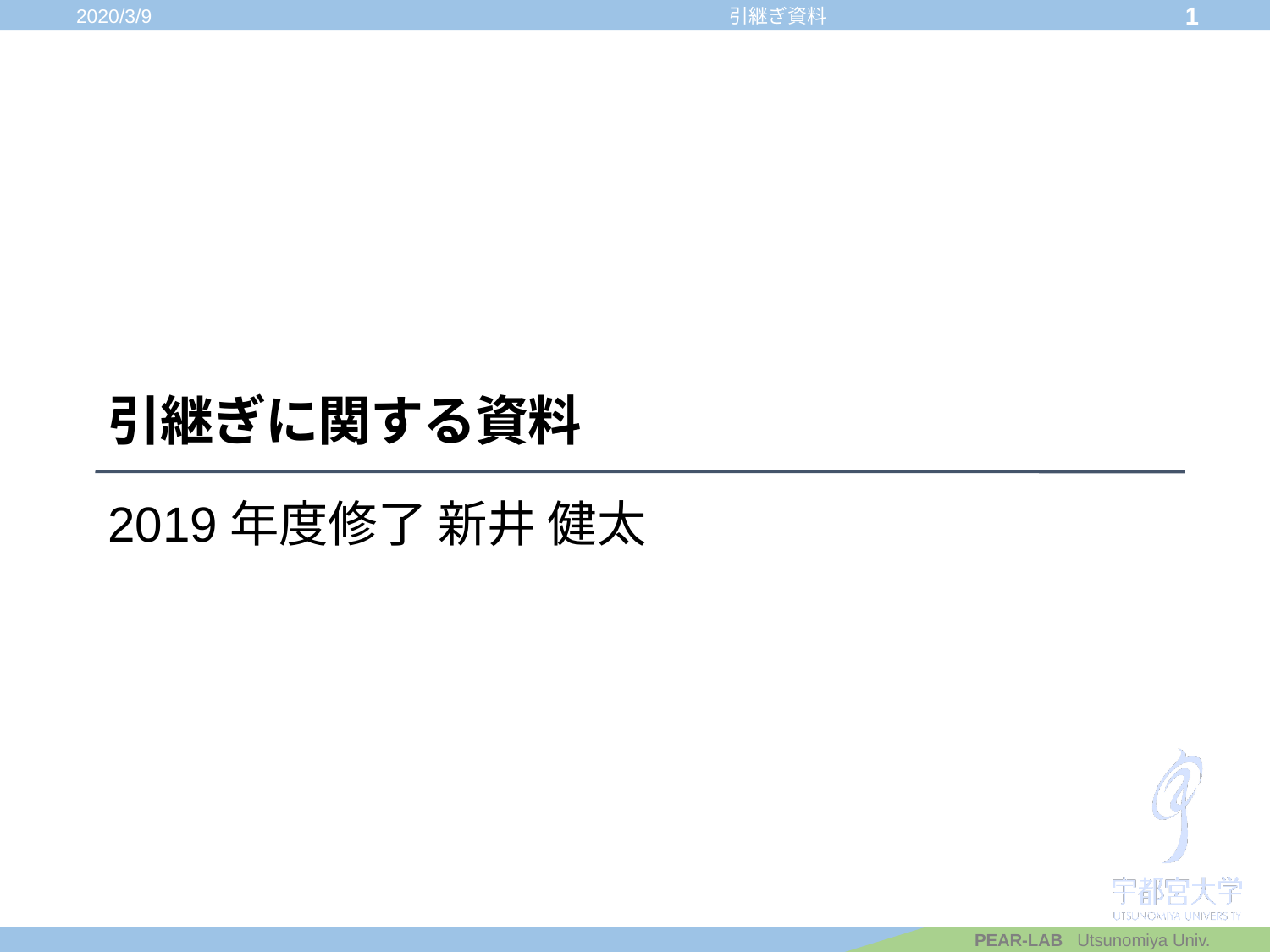

2020/3/9
1
引継ぎ資料
# 引継ぎに関する資料
2019年度修了 新井 健太